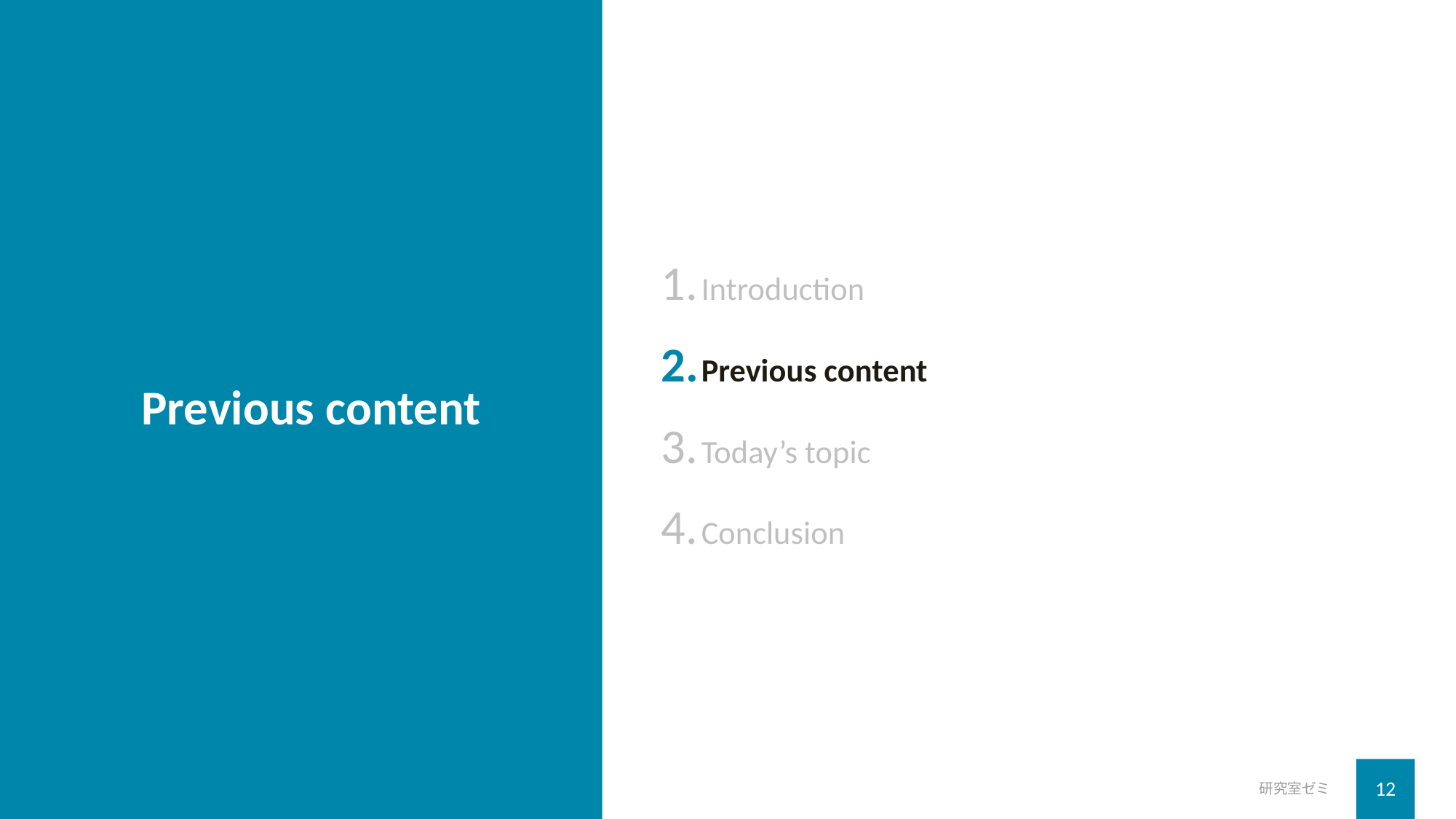

Introduction
Previous content
Today’s topic
Conclusion
# Previous content
研究室ゼミ
12